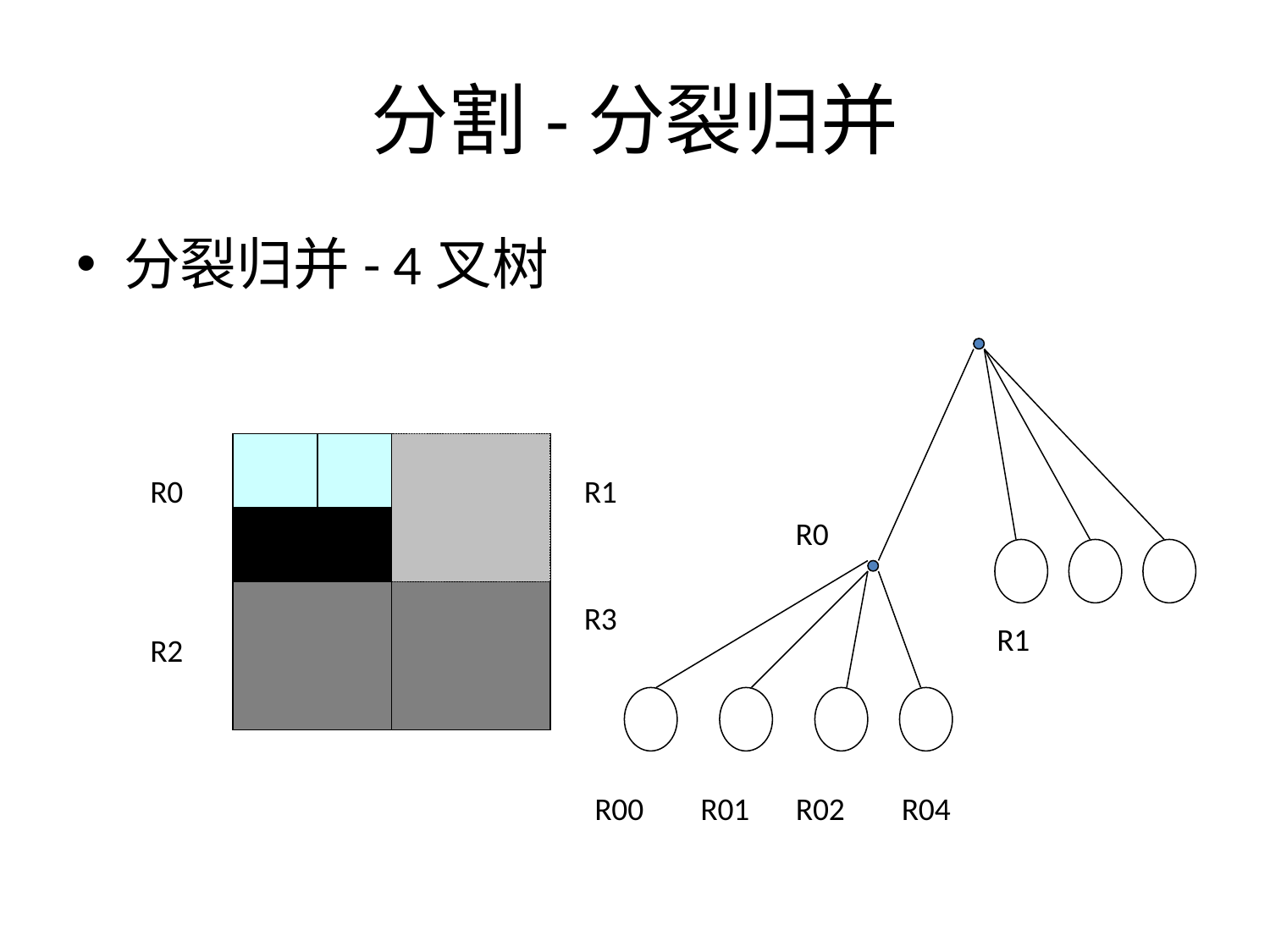

# 分割-分裂归并
分裂归并- 4叉树

R0
R1

R0

R3
R1
R2

R00
R01
R02
R04